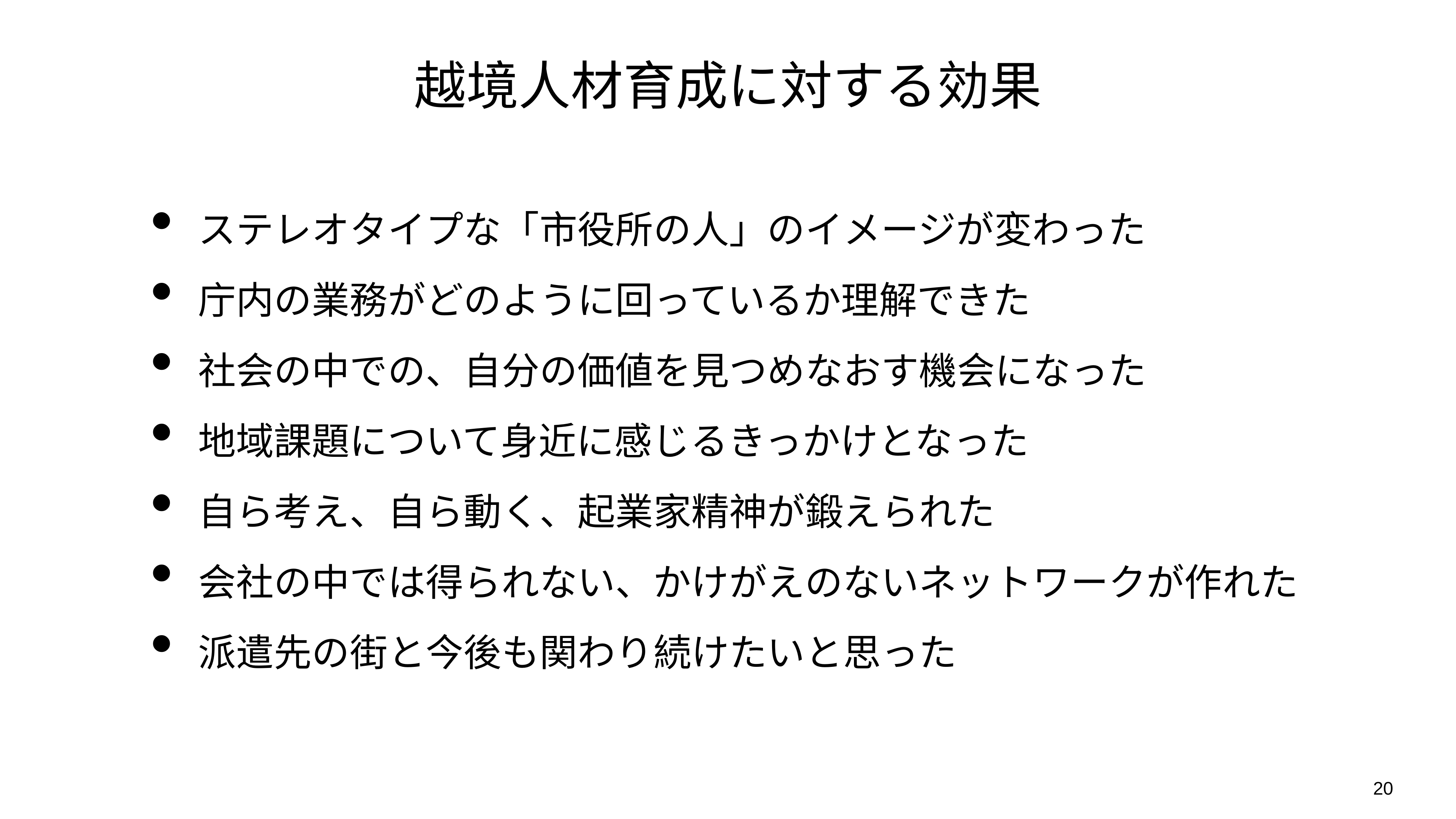

越境人材育成に対する効果
ステレオタイプな「市役所の人」のイメージが変わった
庁内の業務がどのように回っているか理解できた
社会の中での、自分の価値を見つめなおす機会になった
地域課題について身近に感じるきっかけとなった
自ら考え、自ら動く、起業家精神が鍛えられた
会社の中では得られない、かけがえのないネットワークが作れた
派遣先の街と今後も関わり続けたいと思った
20